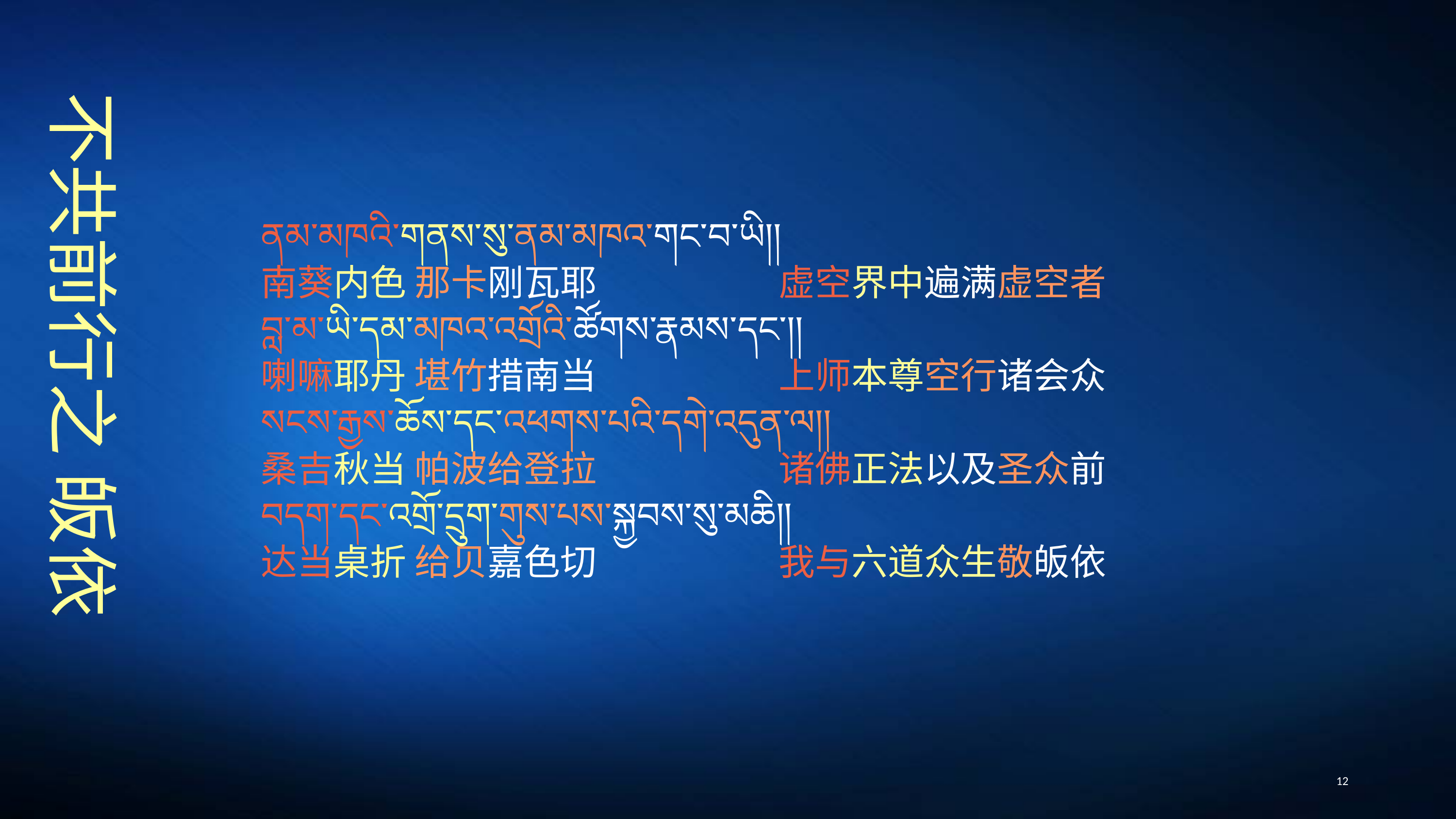

ནམ་མཁའི་གནས་སུ་ནམ་མཁའ་གང་བ་ཡི།།
南葵内色 那卡刚瓦耶　　　　　虚空界中遍满虚空者
བླ་མ་ཡི་དམ་མཁའ་འགྲོའི་ཚོགས་རྣམས་དང༌།།
喇嘛耶丹 堪竹措南当　　　　　上师本尊空行诸会众
སངས་རྒྱས་ཆོས་དང་འཕགས་པའི་དགེ་འདུན་ལ།།
桑吉秋当 帕波给登拉　　　　　诸佛正法以及圣众前
བདག་དང་འགྲོ་དྲུག་གུས་པས་སྐྱབས་སུ་མཆི།།
达当桌折 给贝嘉色切　　　　　我与六道众生敬皈依
# 不共前行之 皈依
12